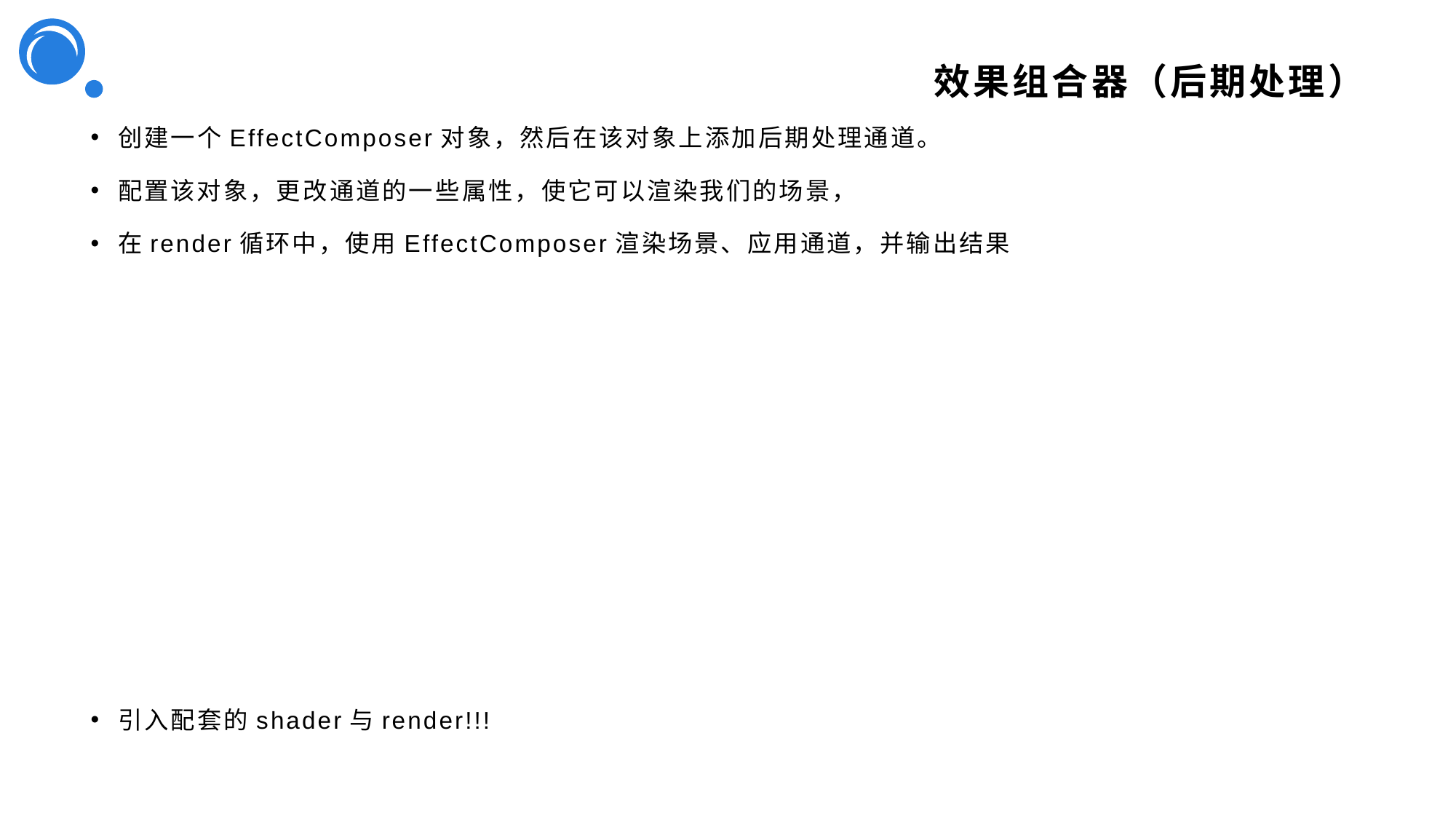

# 效果组合器（后期处理）
创建一个EffectComposer对象，然后在该对象上添加后期处理通道。
配置该对象，更改通道的一些属性，使它可以渲染我们的场景，
在render循环中，使用EffectComposer渲染场景、应用通道，并输出结果

引入配套的shader与render!!!